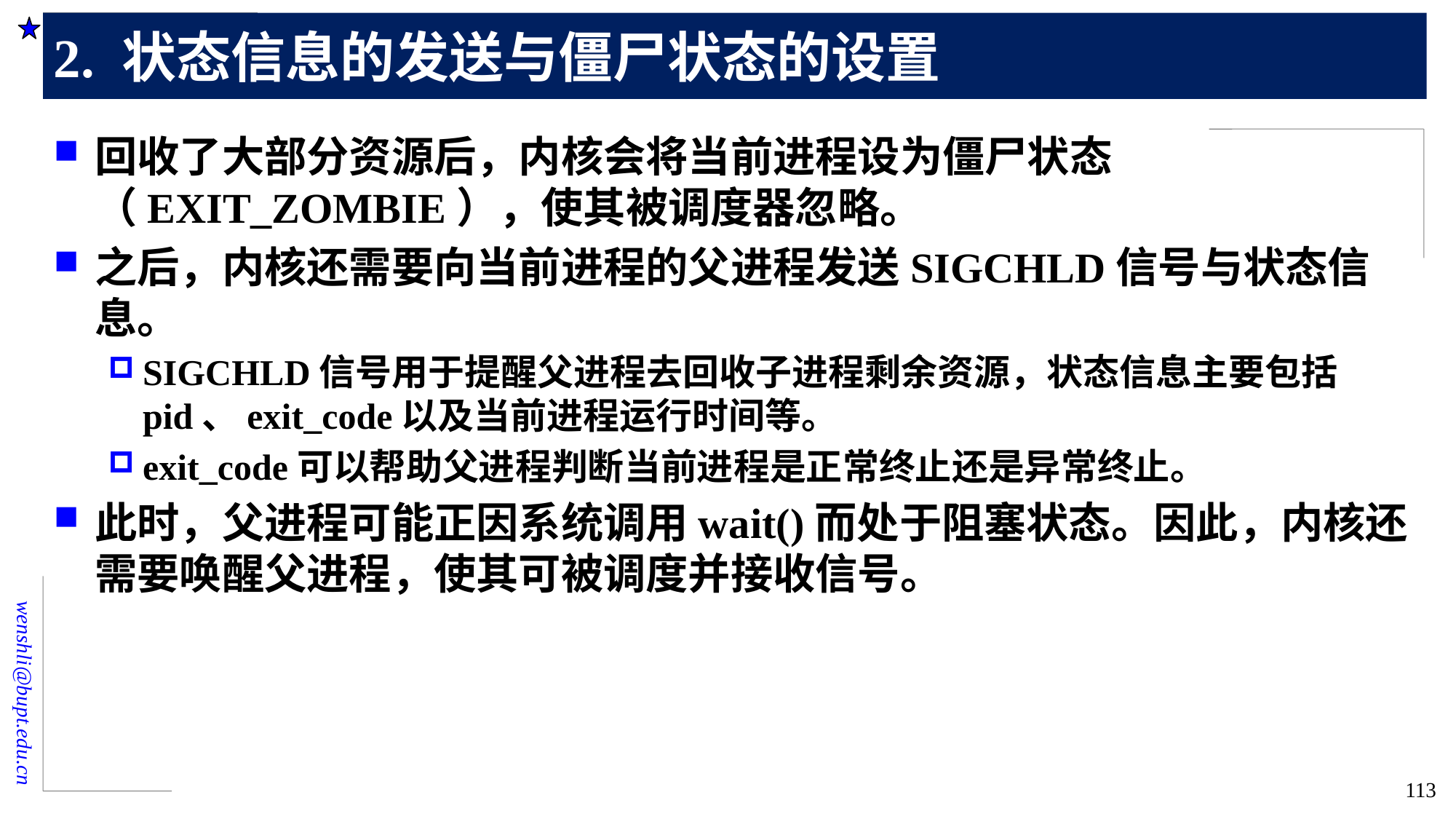

# 2. 状态信息的发送与僵尸状态的设置
回收了大部分资源后，内核会将当前进程设为僵尸状态（EXIT_ZOMBIE），使其被调度器忽略。
之后，内核还需要向当前进程的父进程发送SIGCHLD信号与状态信息。
SIGCHLD信号用于提醒父进程去回收子进程剩余资源，状态信息主要包括pid、exit_code以及当前进程运行时间等。
exit_code可以帮助父进程判断当前进程是正常终止还是异常终止。
此时，父进程可能正因系统调用wait()而处于阻塞状态。因此，内核还需要唤醒父进程，使其可被调度并接收信号。
113